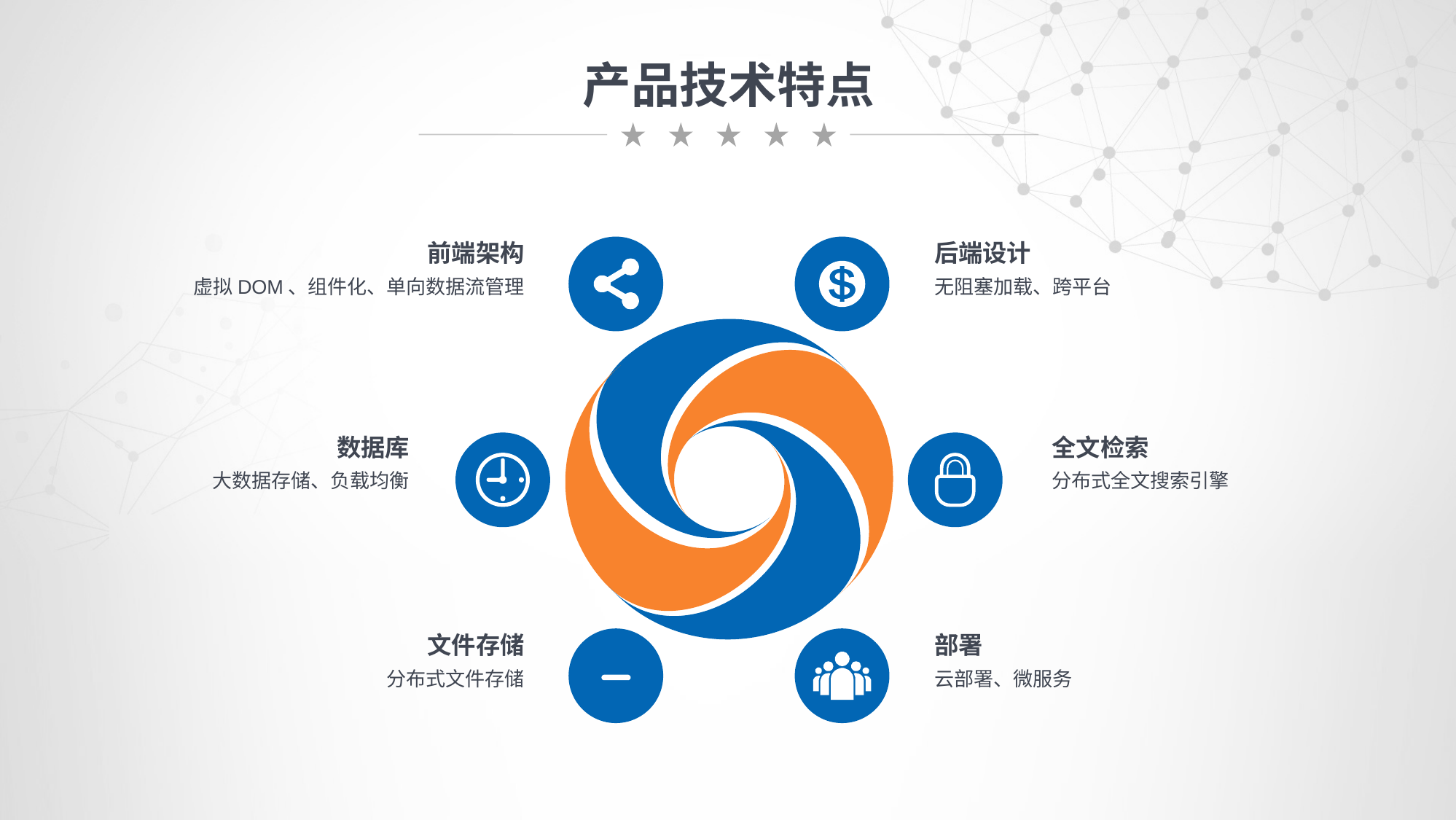

产品技术特点

前端架构
虚拟DOM、组件化、单向数据流管理
后端设计
无阻塞加载、跨平台
数据库
大数据存储、负载均衡
全文检索
分布式全文搜索引擎
文件存储
分布式文件存储
部署
云部署、微服务